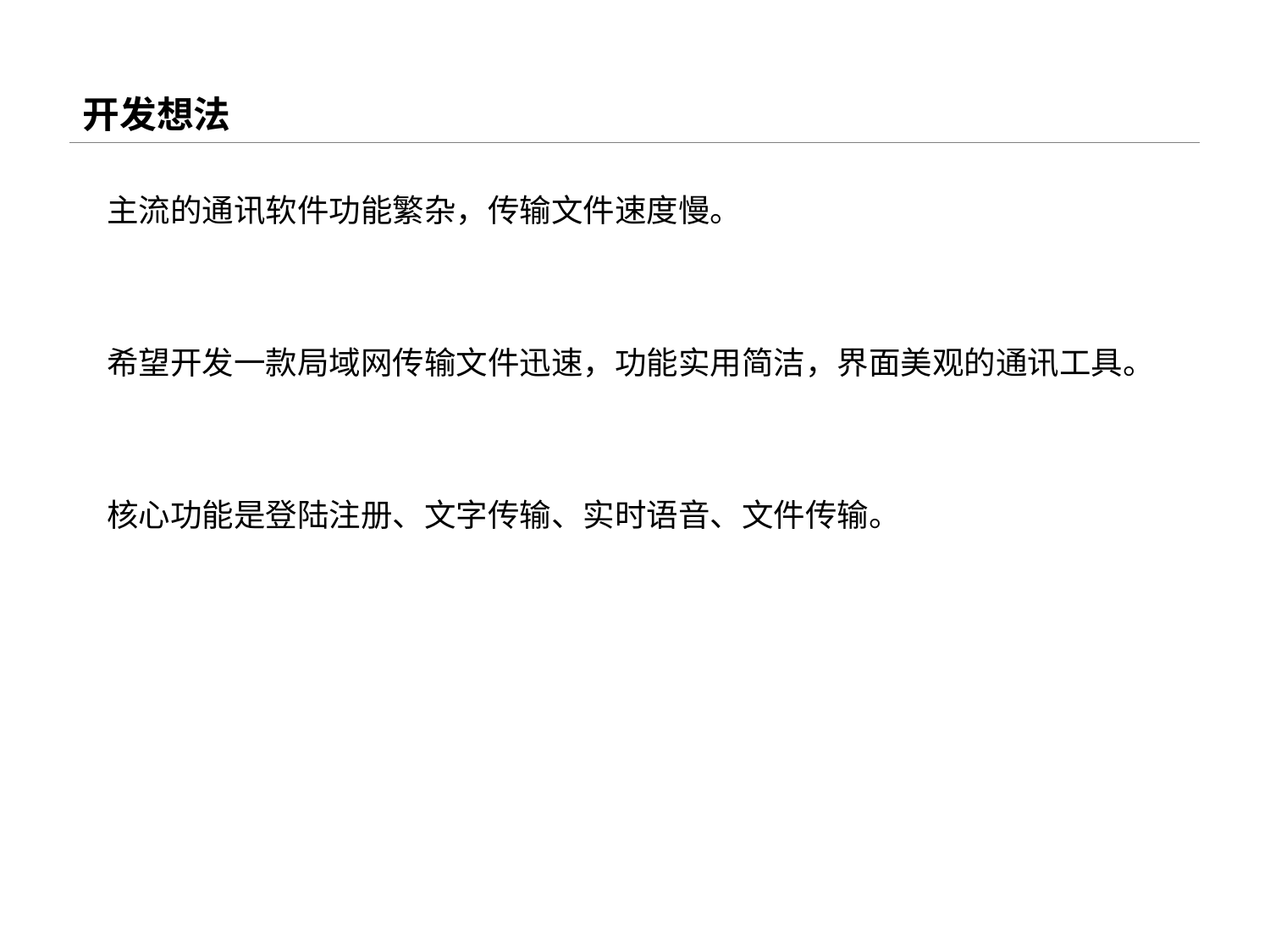

# 开发想法
主流的通讯软件功能繁杂，传输文件速度慢。

希望开发一款局域网传输文件迅速，功能实用简洁，界面美观的通讯工具。

核心功能是登陆注册、文字传输、实时语音、文件传输。